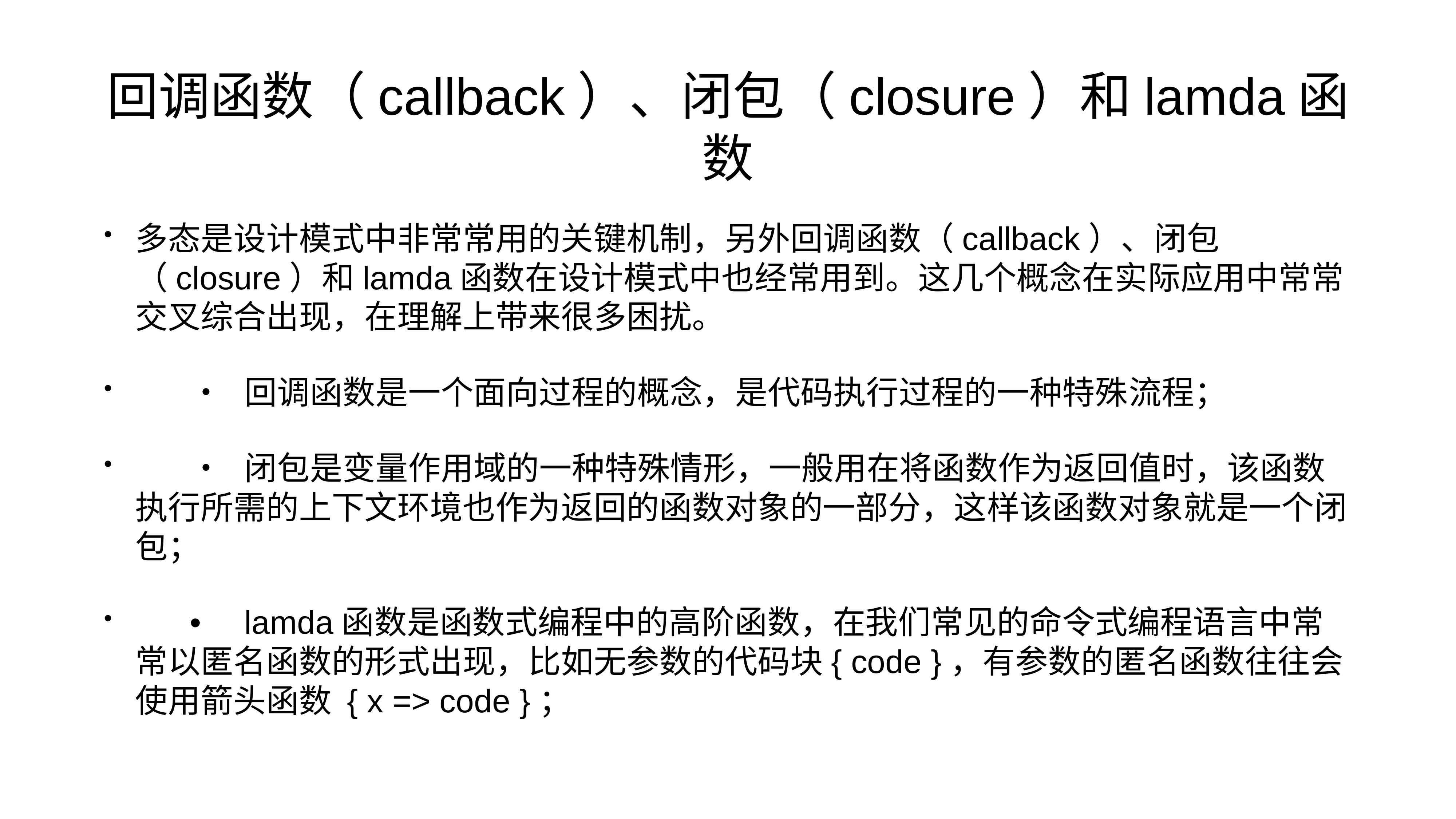

# 回调函数（callback）、闭包（closure）和lamda函数
多态是设计模式中非常常用的关键机制，另外回调函数（callback）、闭包（closure）和lamda函数在设计模式中也经常用到。这几个概念在实际应用中常常交叉综合出现，在理解上带来很多困扰。
	•	回调函数是一个面向过程的概念，是代码执行过程的一种特殊流程；
	•	闭包是变量作用域的一种特殊情形，一般用在将函数作为返回值时，该函数执行所需的上下文环境也作为返回的函数对象的一部分，这样该函数对象就是一个闭包；
	•	lamda函数是函数式编程中的高阶函数，在我们常见的命令式编程语言中常常以匿名函数的形式出现，比如无参数的代码块{ code }，有参数的匿名函数往往会使用箭头函数 { x => code }；